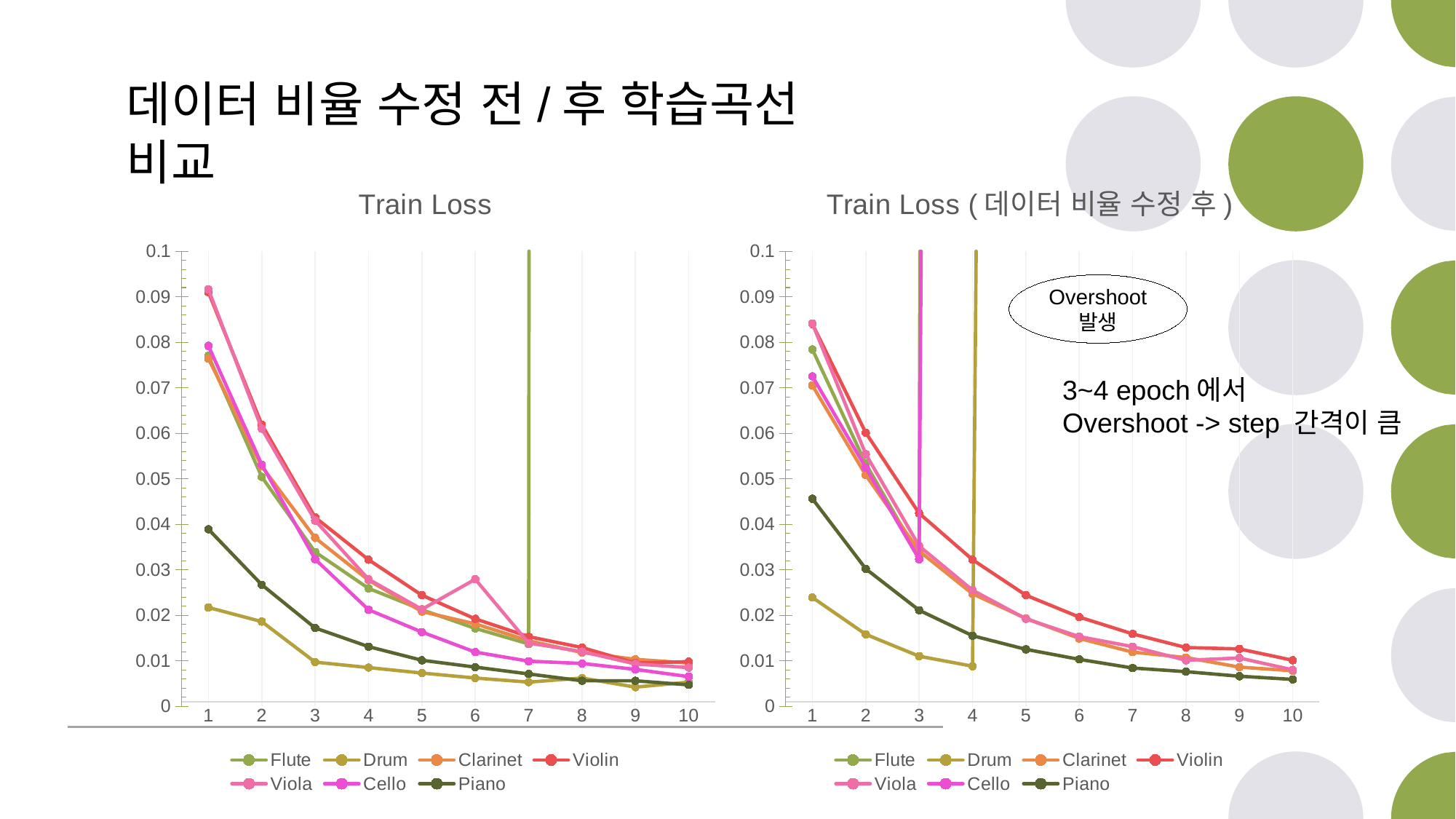

데이터 비율 수정 전/후 학습곡선 비교

### Chart: Train Loss (데이터 비율 수정 후)

| Category | Flute | Drum | Clarinet | Violin | Viola | Cello | Piano |
|---|---|---|---|---|---|---|---|
| 1 | 0.0784 | 0.0239 | 0.0705 | 0.084 | 0.0841 | 0.0725 | 0.0456 |
| 2 | 0.0533 | 0.0158 | 0.0508 | 0.0601 | 0.0554 | 0.0524 | 0.0302 |
| 3 | 0.0329 | 0.011 | 0.0341 | 0.0424 | 0.0352 | 0.0323 | 0.0211 |
| 4 | 4.5595 | 0.0088 | 0.0247 | 0.0322 | 0.0255 | 1.8532 | 0.0155 |
| 5 | 4.7778 | 1.357 | 0.0193 | 0.0244 | 0.0192 | 5.3635 | 0.0125 |
| 6 | 4.7778 | 2.3281 | 0.0149 | 0.0196 | 0.0153 | 5.3635 | 0.0103 |
| 7 | 4.778 | 2.3284 | 0.0119 | 0.0159 | 0.0131 | 5.3635 | 0.0084 |
| 8 | 4.7786 | 2.3284 | 0.0107 | 0.0129 | 0.0101 | 5.3632 | 0.0076 |
| 9 | 4.778 | 2.3281 | 0.0086 | 0.0126 | 0.0106 | 5.3635 | 0.0066 |
| 10 | 4.7783 | 2.3281 | 0.0078 | 0.0101 | 0.008 | 5.3638 | 0.0059 |

### Chart: Train Loss

| Category | Flute | Drum | Clarinet | Violin | Viola | Cello | Piano |
|---|---|---|---|---|---|---|---|
| 1 | 0.077 | 0.0217 | 0.0764 | 0.091 | 0.0916 | 0.0792 | 0.0389 |
| 2 | 0.0504 | 0.0186 | 0.0527 | 0.0619 | 0.061 | 0.0531 | 0.0267 |
| 3 | 0.0339 | 0.0097 | 0.037 | 0.0415 | 0.0408 | 0.0323 | 0.0172 |
| 4 | 0.0259 | 0.0085 | 0.0277 | 0.0322 | 0.0279 | 0.0212 | 0.0131 |
| 5 | 0.0212 | 0.0073 | 0.0208 | 0.0244 | 0.0213 | 0.0163 | 0.0101 |
| 6 | 0.0171 | 0.0062 | 0.0181 | 0.0192 | 0.0279 | 0.0119 | 0.0086 |
| 7 | 0.0137 | 0.0053 | 0.0144 | 0.0153 | 0.0139 | 0.0099 | 0.0071 |
| 8 | 12.887 | 0.0062 | 0.0118 | 0.0129 | 0.012 | 0.0094 | 0.0056 |
| 9 | 15.5079 | 0.0042 | 0.0103 | 0.0095 | 0.0093 | 0.0081 | 0.0056 |
| 10 | 15.5079 | 0.0053 | 0.0095 | 0.0098 | 0.0085 | 0.0065 | 0.0047 |
Overshoot 발생
3~4 epoch에서
Overshoot -> step 간격이 큼